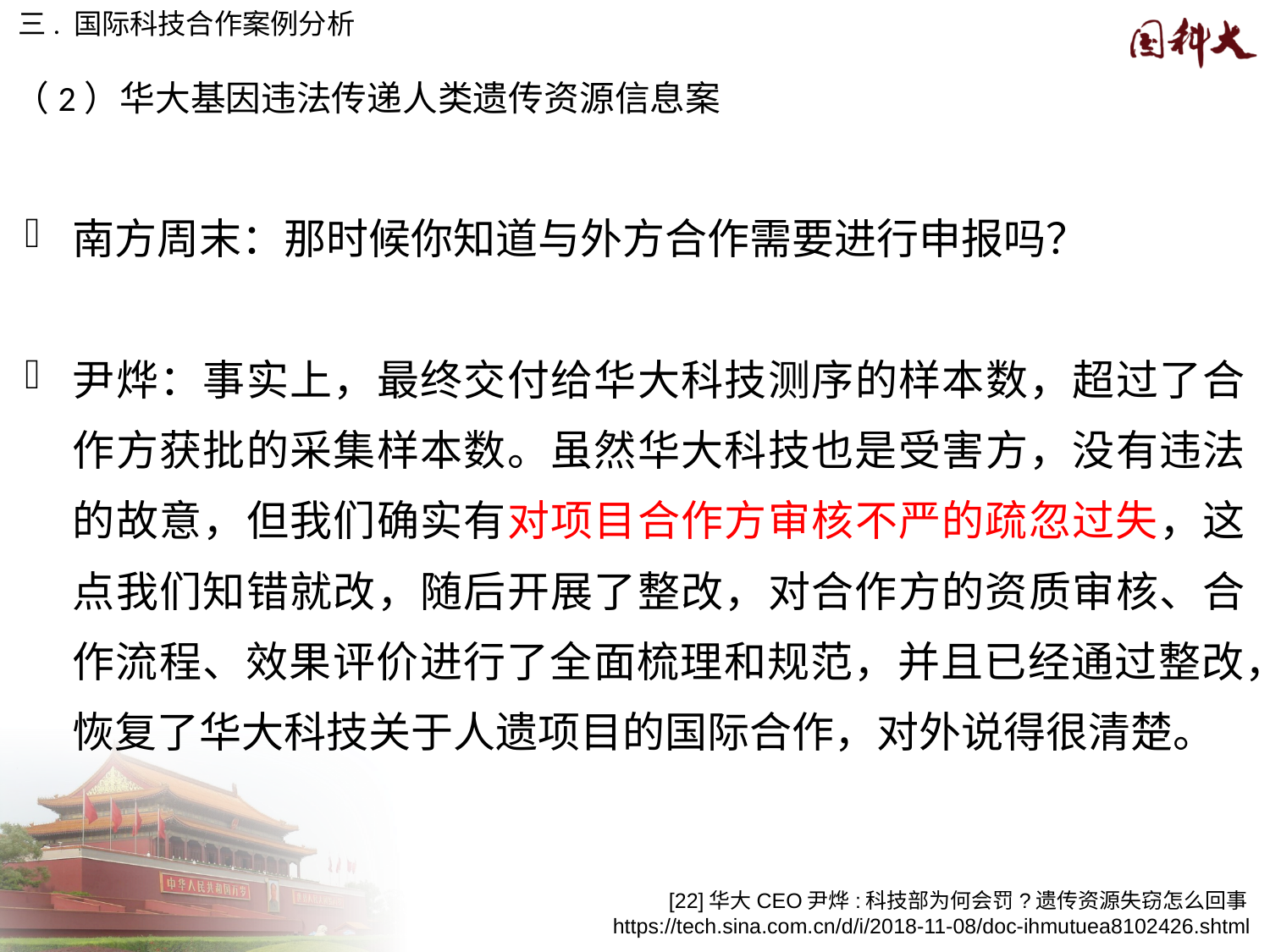

三. 国际科技合作案例分析
（2）华大基因违法传递人类遗传资源信息案

南方周末：那时候你知道与外方合作需要进行申报吗？

尹烨：事实上，最终交付给华大科技测序的样本数，超过了合作方获批的采集样本数。虽然华大科技也是受害方，没有违法的故意，但我们确实有对项目合作方审核不严的疏忽过失，这点我们知错就改，随后开展了整改，对合作方的资质审核、合作流程、效果评价进行了全面梳理和规范，并且已经通过整改，恢复了华大科技关于人遗项目的国际合作，对外说得很清楚。
[22]华大CEO尹烨:科技部为何会罚?遗传资源失窃怎么回事 https://tech.sina.com.cn/d/i/2018-11-08/doc-ihmutuea8102426.shtml